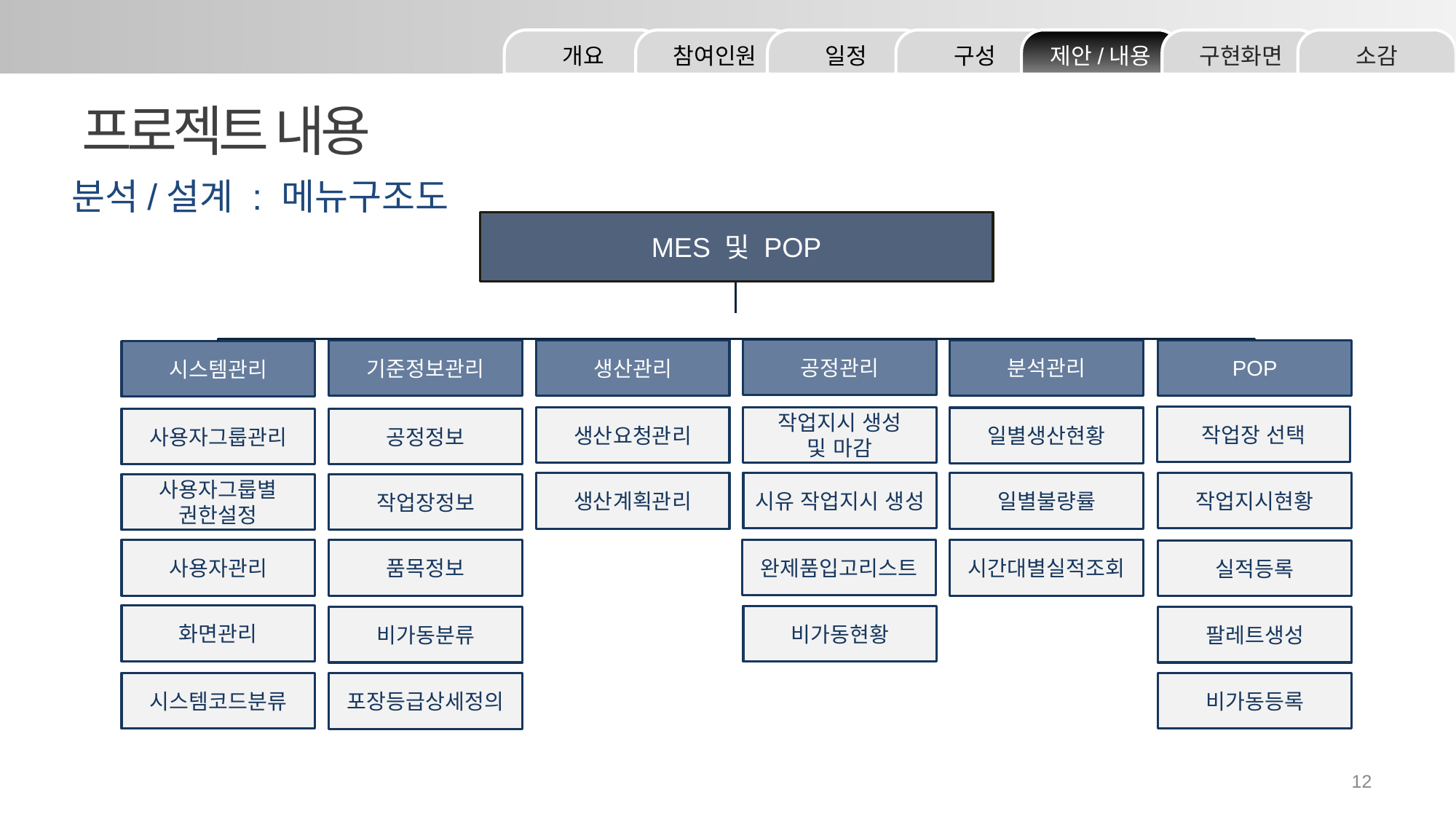

소감
구현화면
제안/내용
구성
일정
참여인원
개요

프로젝트 내용
분석/설계 : 메뉴구조도
MES 및 POP
공정관리
POP
분석관리
기준정보관리
생산관리
시스템관리
작업장 선택
작업지시 생성
및 마감
생산요청관리
일별생산현황
사용자그룹관리
공정정보
시유 작업지시 생성
작업지시현황
생산계획관리
일별불량률
작업장정보
사용자그룹별
권한설정
완제품입고리스트
사용자관리
시간대별실적조회
품목정보
실적등록
화면관리
비가동현황
비가동분류
팔레트생성
시스템코드분류
비가동등록
포장등급상세정의
12